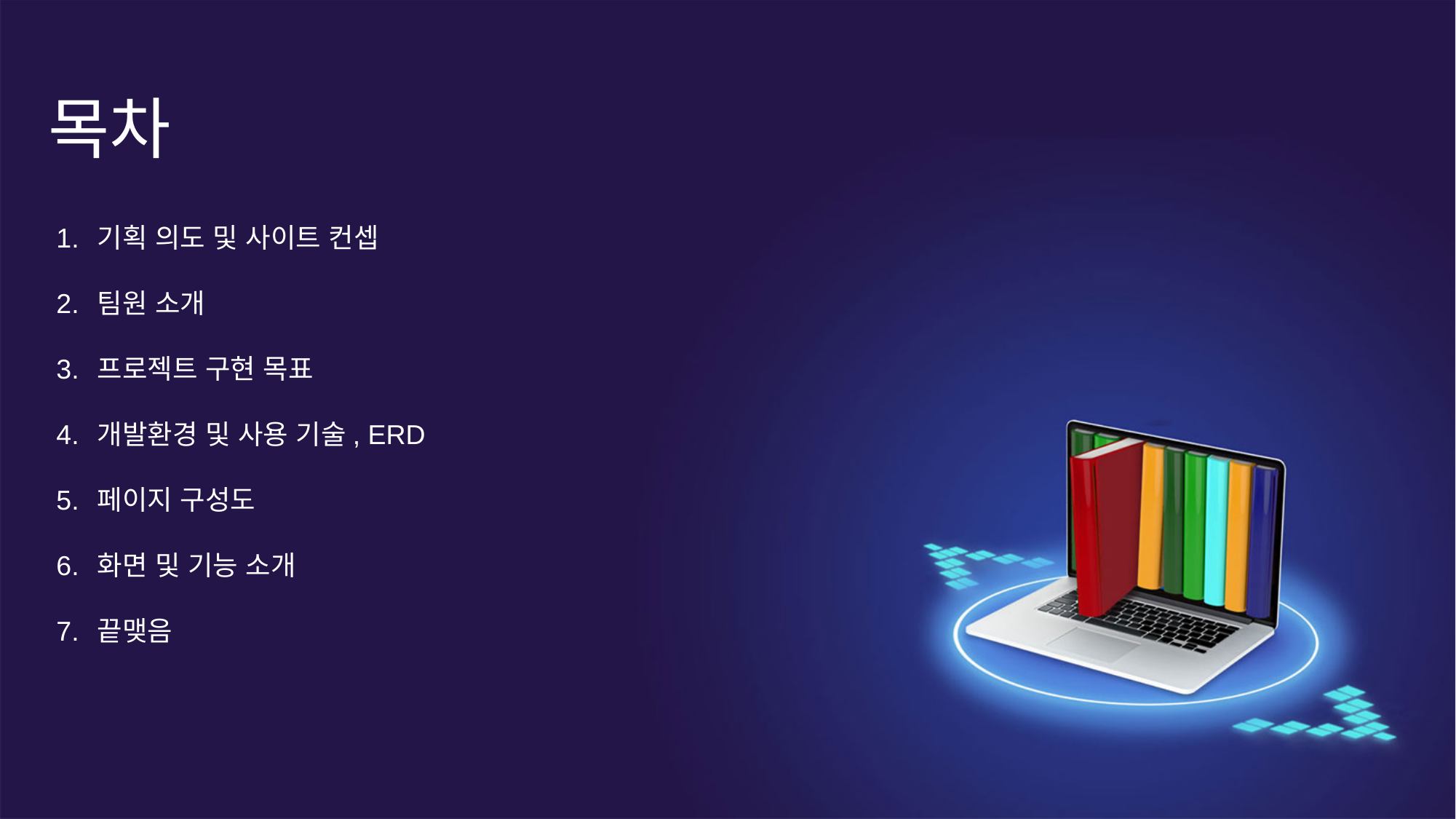

목차
기획 의도 및 사이트 컨셉

팀원 소개

프로젝트 구현 목표

개발환경 및 사용 기술, ERD

페이지 구성도

화면 및 기능 소개

끝맺음